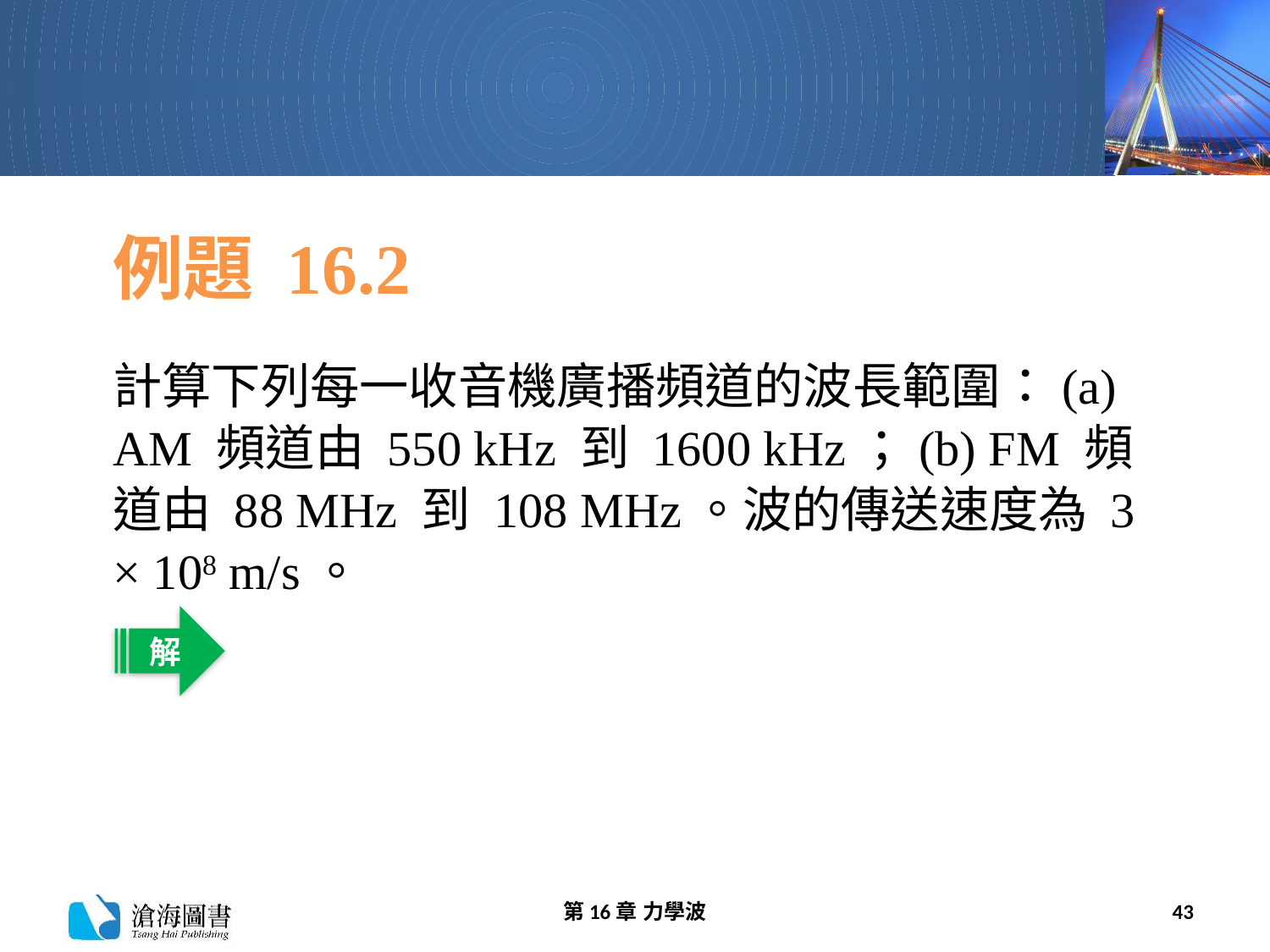

# 例題 16.2
計算下列每一收音機廣播頻道的波長範圍：(a) AM 頻道由 550 kHz 到 1600 kHz；(b) FM 頻道由 88 MHz 到 108 MHz。波的傳送速度為 3 × 108 m/s。

解
第16章 力學波
43